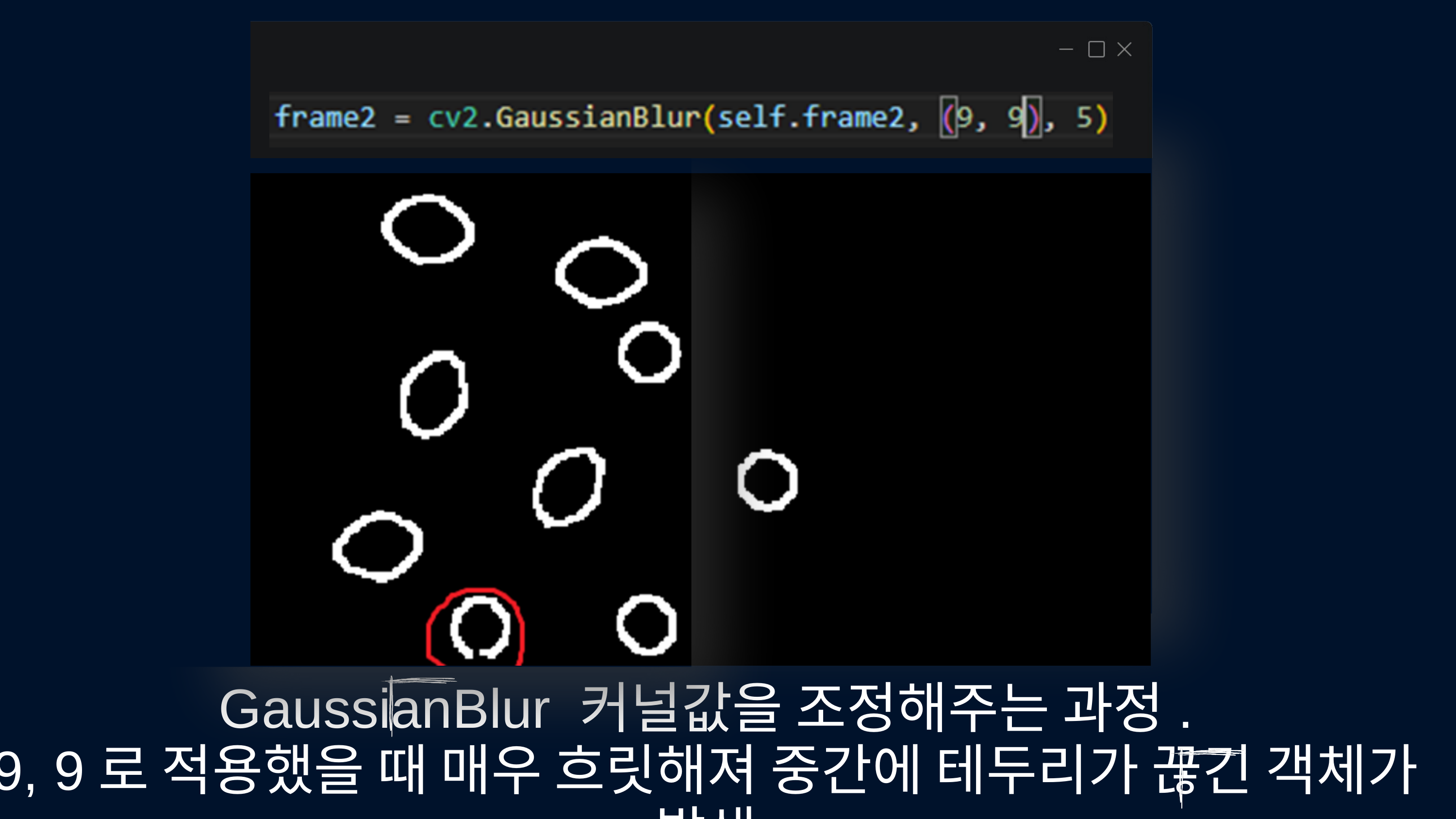

GaussianBlur 커널값을 조정해주는 과정.
9, 9로 적용했을 때 매우 흐릿해져 중간에 테두리가 끊긴 객체가 발생